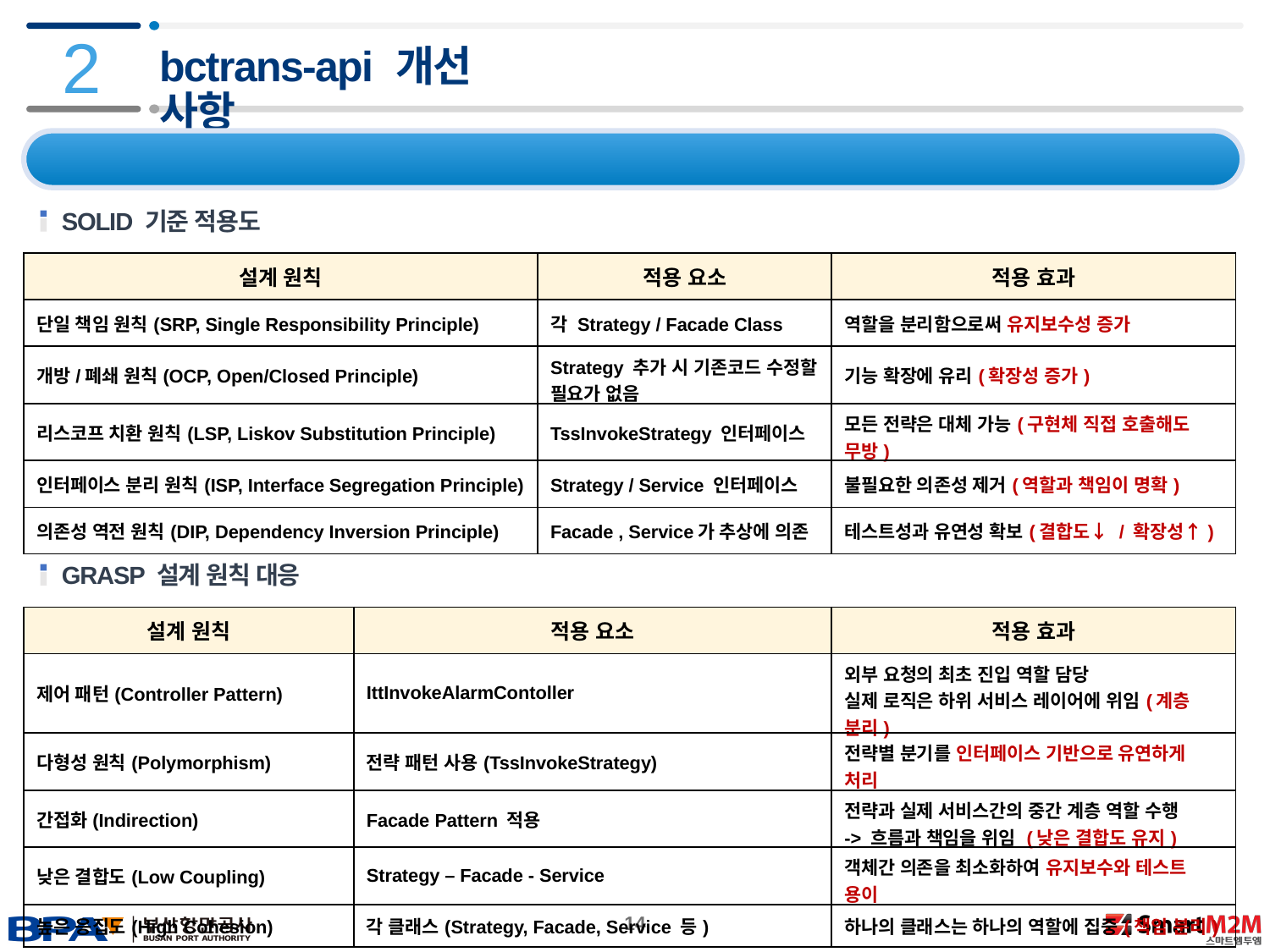

2
# bctrans-api 개선 사항
2.3. 객체지향 설계 원칙 준수
SOLID 기준 적용도

| 설계 원칙 | 적용 요소 | 적용 효과 |
| --- | --- | --- |
| 단일 책임 원칙(SRP, Single Responsibility Principle) | 각 Strategy / Facade Class | 역할을 분리함으로써 유지보수성 증가 |
| 개방/폐쇄 원칙(OCP, Open/Closed Principle) | Strategy 추가 시 기존코드 수정할 필요가 없음 | 기능 확장에 유리(확장성 증가) |
| 리스코프 치환 원칙(LSP, Liskov Substitution Principle) | TssInvokeStrategy 인터페이스 | 모든 전략은 대체 가능(구현체 직접 호출해도 무방) |
| 인터페이스 분리 원칙(ISP, Interface Segregation Principle) | Strategy / Service 인터페이스 | 불필요한 의존성 제거(역할과 책임이 명확) |
| 의존성 역전 원칙(DIP, Dependency Inversion Principle) | Facade , Service가 추상에 의존 | 테스트성과 유연성 확보(결합도↓ / 확장성↑) |
GRASP 설계 원칙 대응

| 설계 원칙 | 적용 요소 | 적용 효과 |
| --- | --- | --- |
| 제어 패턴(Controller Pattern) | IttInvokeAlarmContoller | 외부 요청의 최초 진입 역할 담당 실제 로직은 하위 서비스 레이어에 위임(계층 분리) |
| 다형성 원칙(Polymorphism) | 전략 패턴 사용(TssInvokeStrategy) | 전략별 분기를 인터페이스 기반으로 유연하게 처리 |
| 간접화(Indirection) | Facade Pattern 적용 | 전략과 실제 서비스간의 중간 계층 역할 수행 -> 흐름과 책임을 위임 (낮은 결합도 유지) |
| 낮은 결합도(Low Coupling) | Strategy – Facade - Service | 객체간 의존을 최소화하여 유지보수와 테스트 용이 |
| 높은 응집도(High Cohesion) | 각 클래스(Strategy, Facade, Service 등) | 하나의 클래스는 하나의 역할에 집중(책임 분리) |
  14